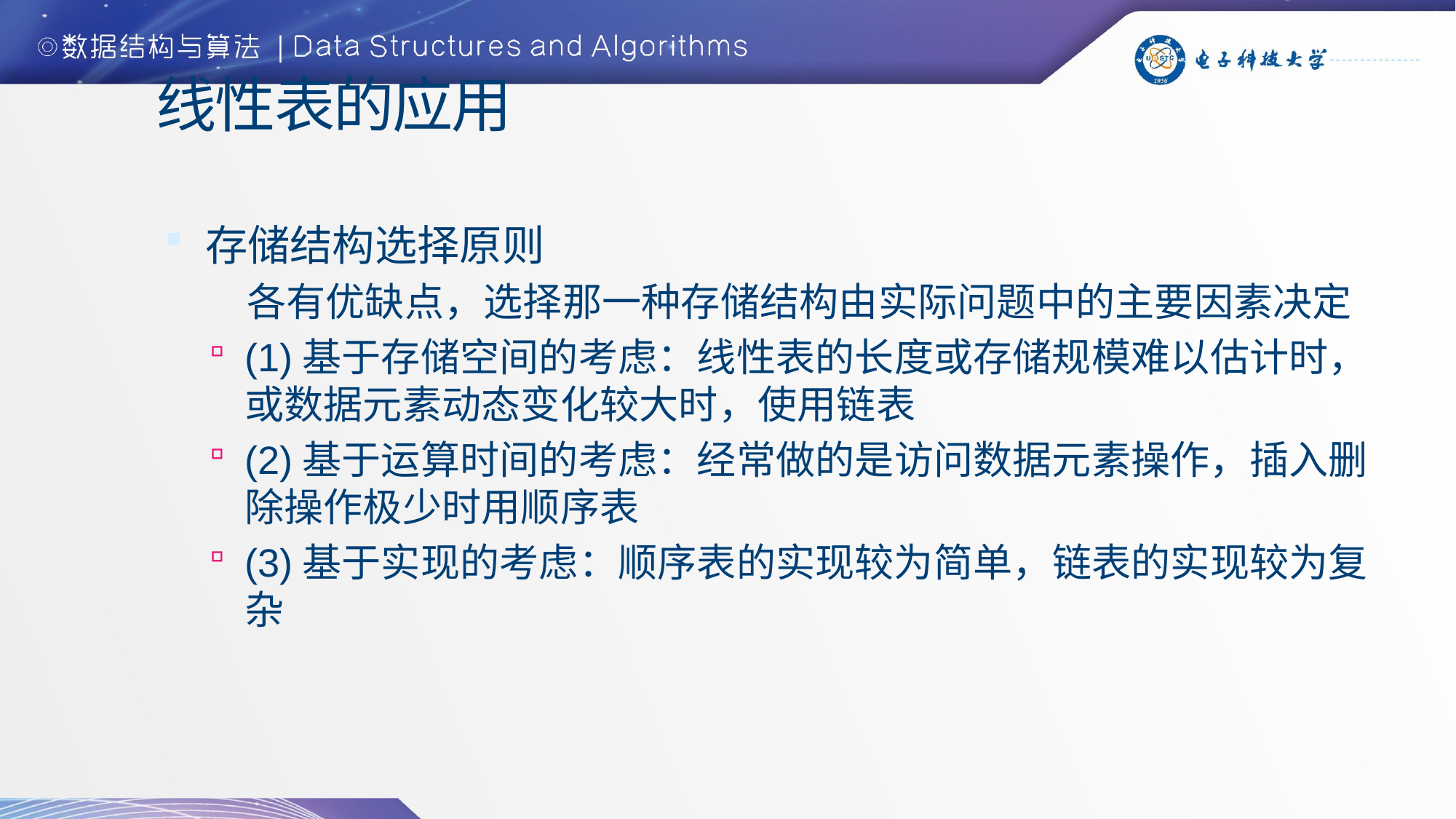

# 线性表的应用
存储结构选择原则
   各有优缺点，选择那一种存储结构由实际问题中的主要因素决定
(1)基于存储空间的考虑：线性表的长度或存储规模难以估计时，或数据元素动态变化较大时，使用链表
(2)基于运算时间的考虑：经常做的是访问数据元素操作，插入删除操作极少时用顺序表
(3)基于实现的考虑：顺序表的实现较为简单，链表的实现较为复杂